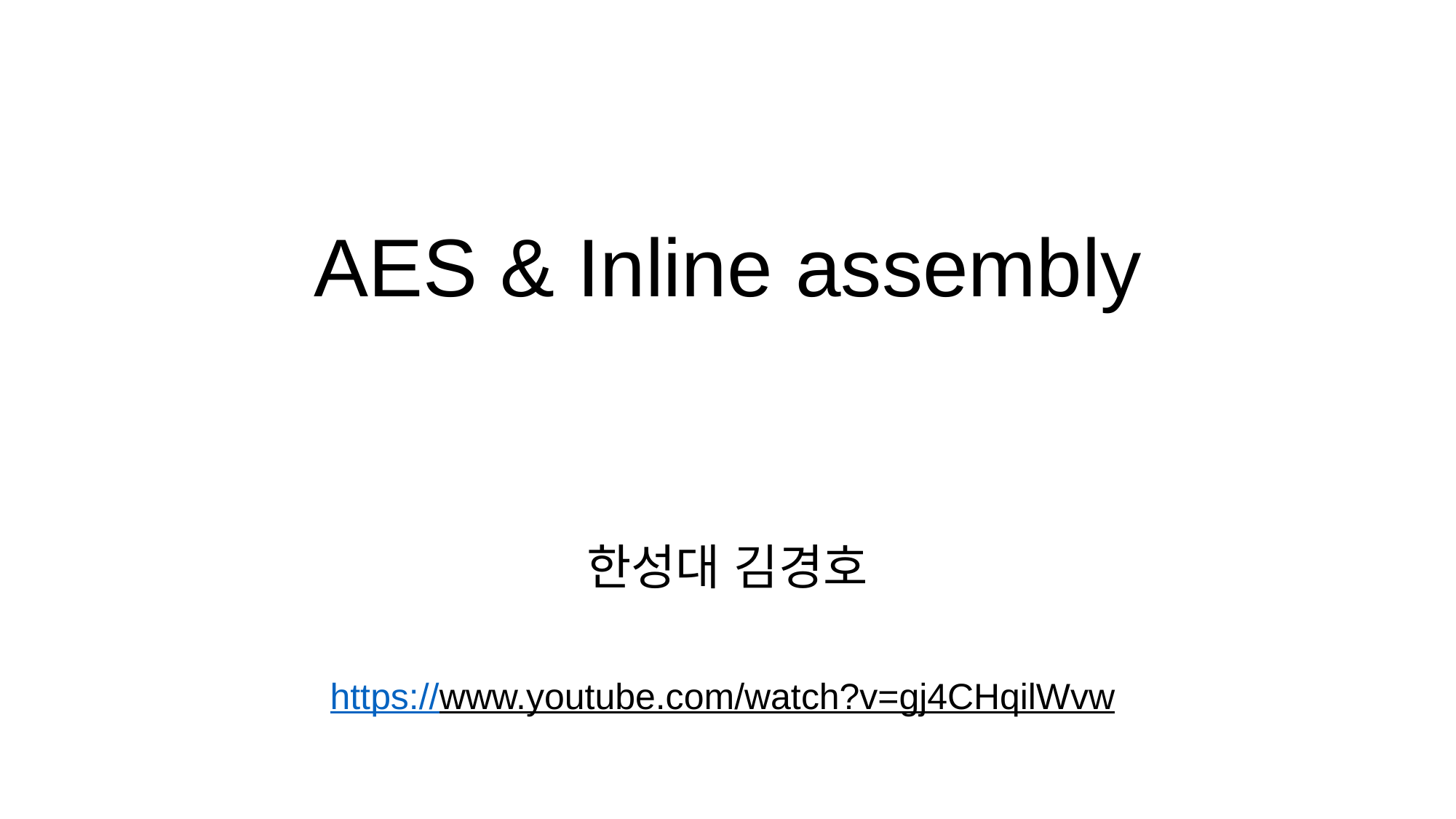

# AES & Inline assembly
한성대 김경호

https://www.youtube.com/watch?v=gj4CHqilWvw